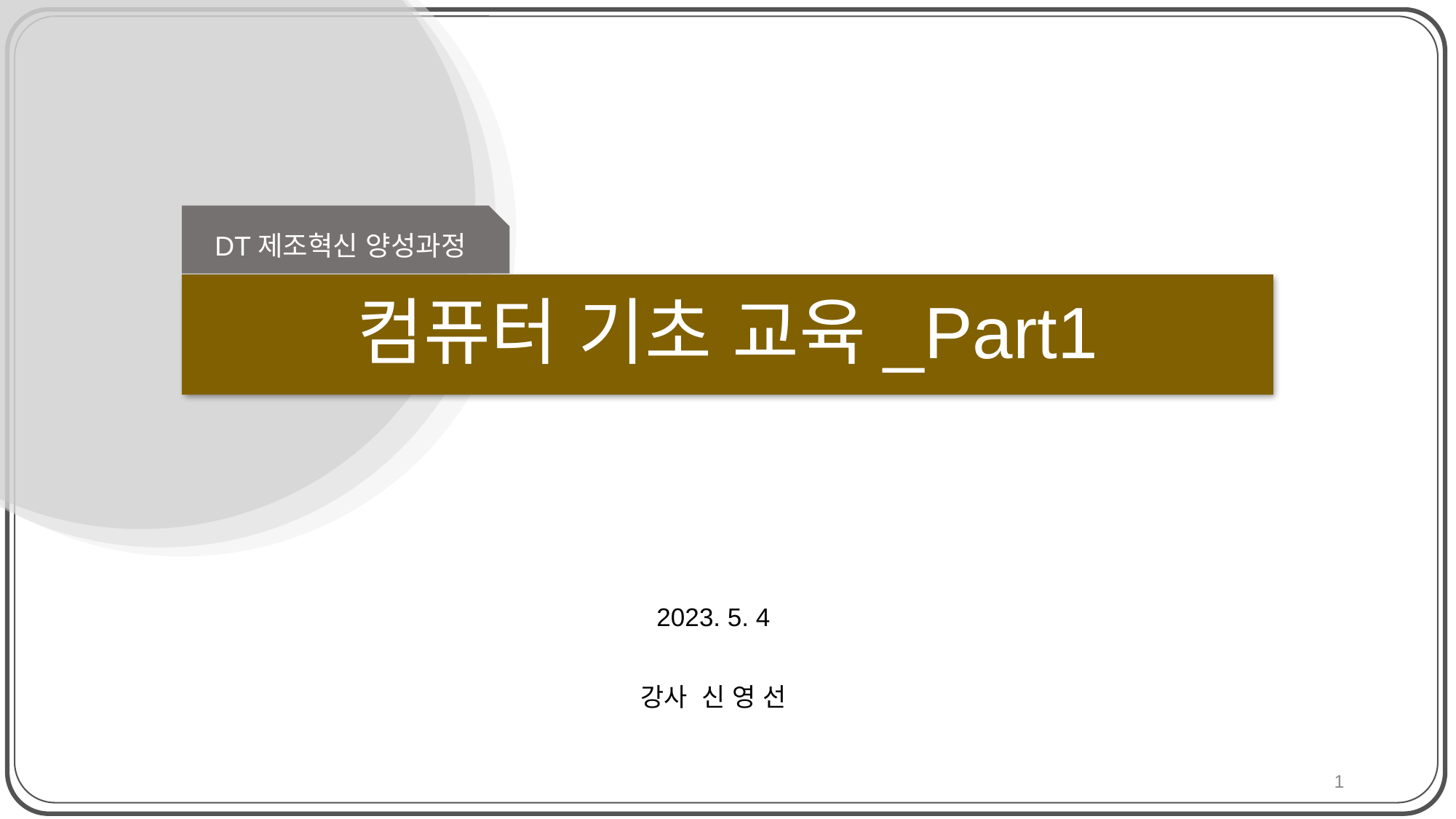

DT제조혁신 양성과정
# 컴퓨터 기초 교육_Part1
2023. 5. 4

강사  신 영 선
1